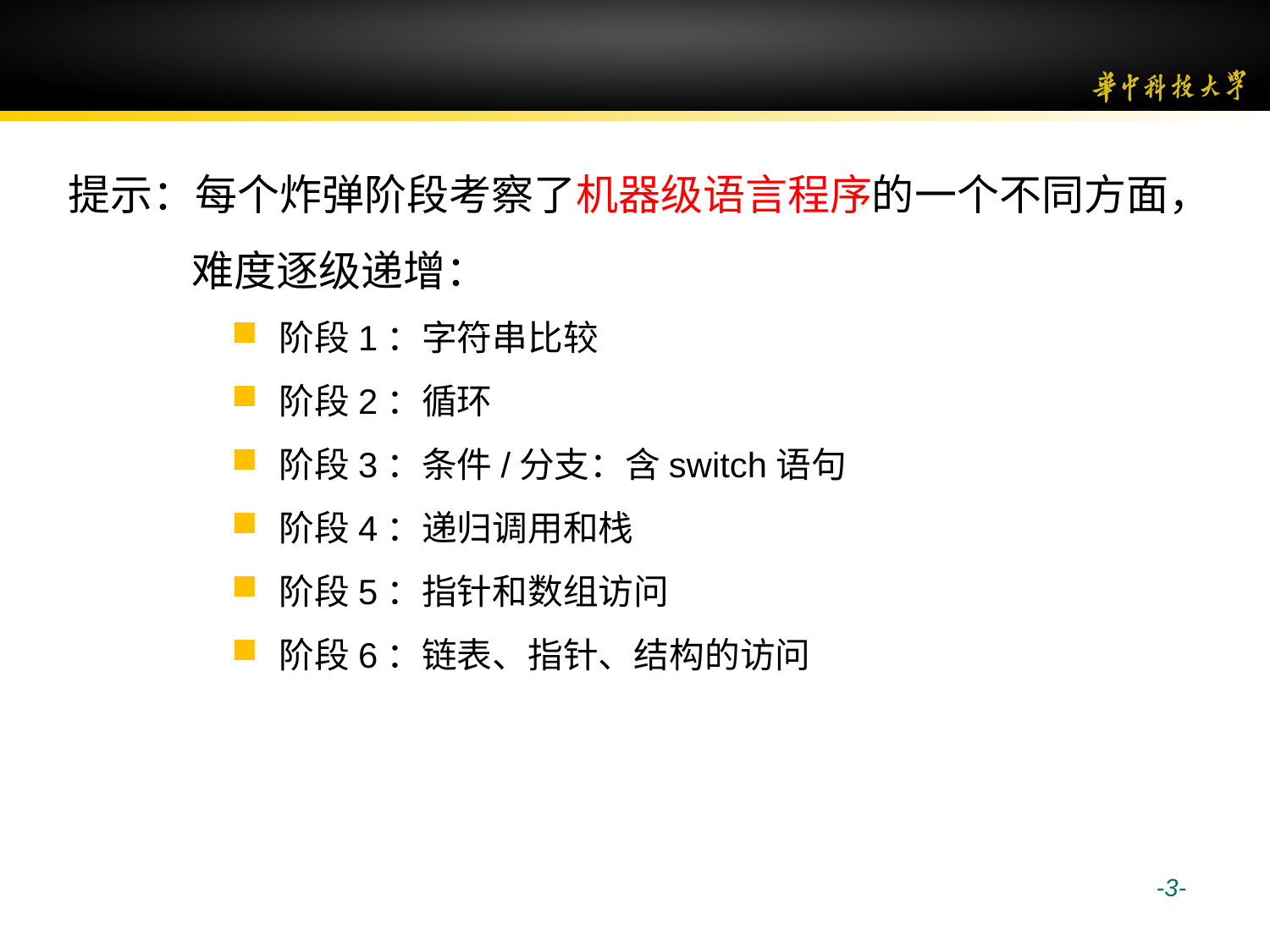

提示：每个炸弹阶段考察了机器级语言程序的一个不同方面，难度逐级递增：
阶段1：字符串比较
阶段2：循环
阶段3：条件/分支：含switch语句
阶段4：递归调用和栈
阶段5：指针和数组访问
阶段6：链表、指针、结构的访问
 -3-